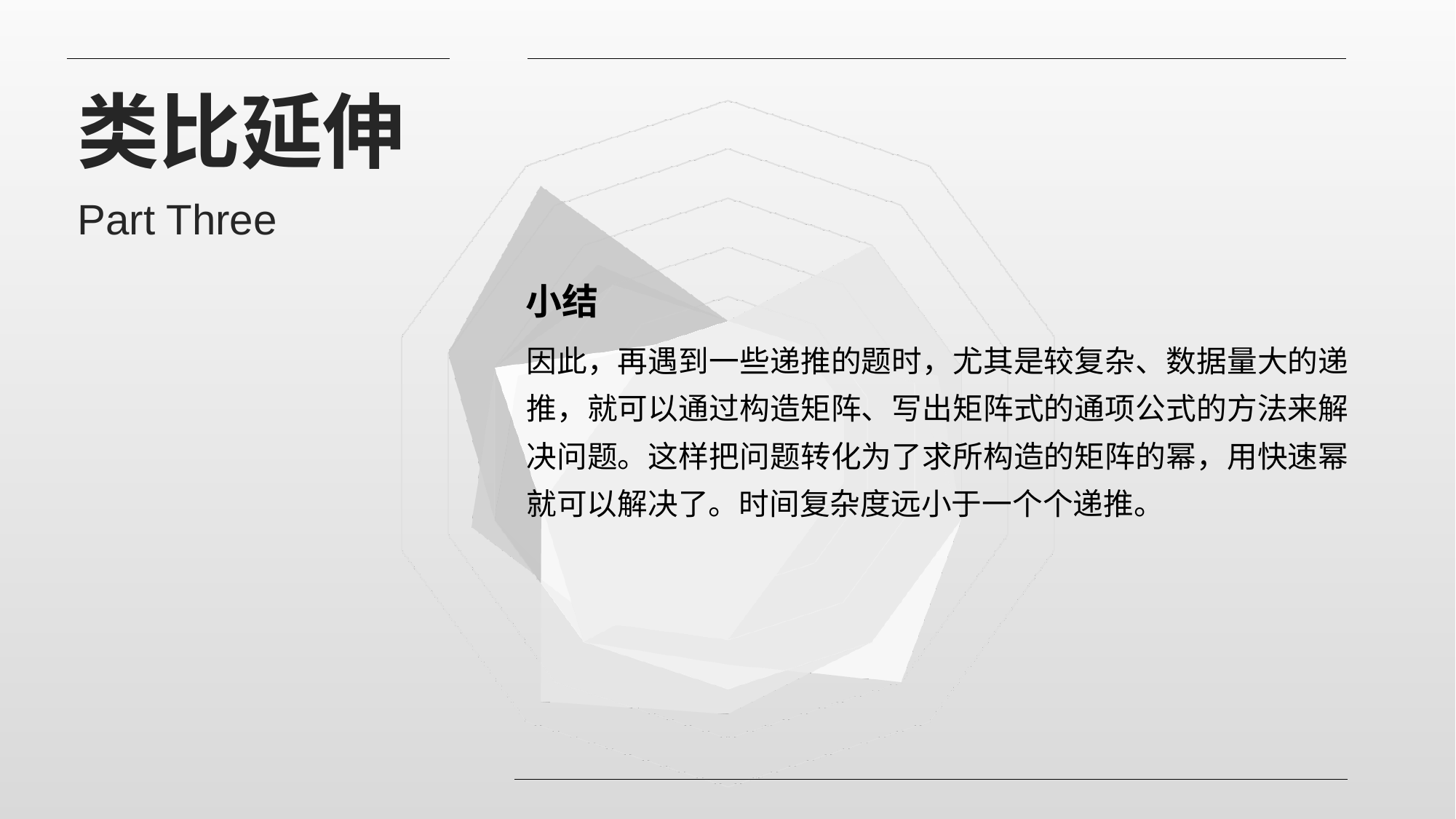

类比延伸
Part Three
小结
因此，再遇到一些递推的题时，尤其是较复杂、数据量大的递推，就可以通过构造矩阵、写出矩阵式的通项公式的方法来解决问题。这样把问题转化为了求所构造的矩阵的幂，用快速幂就可以解决了。时间复杂度远小于一个个递推。